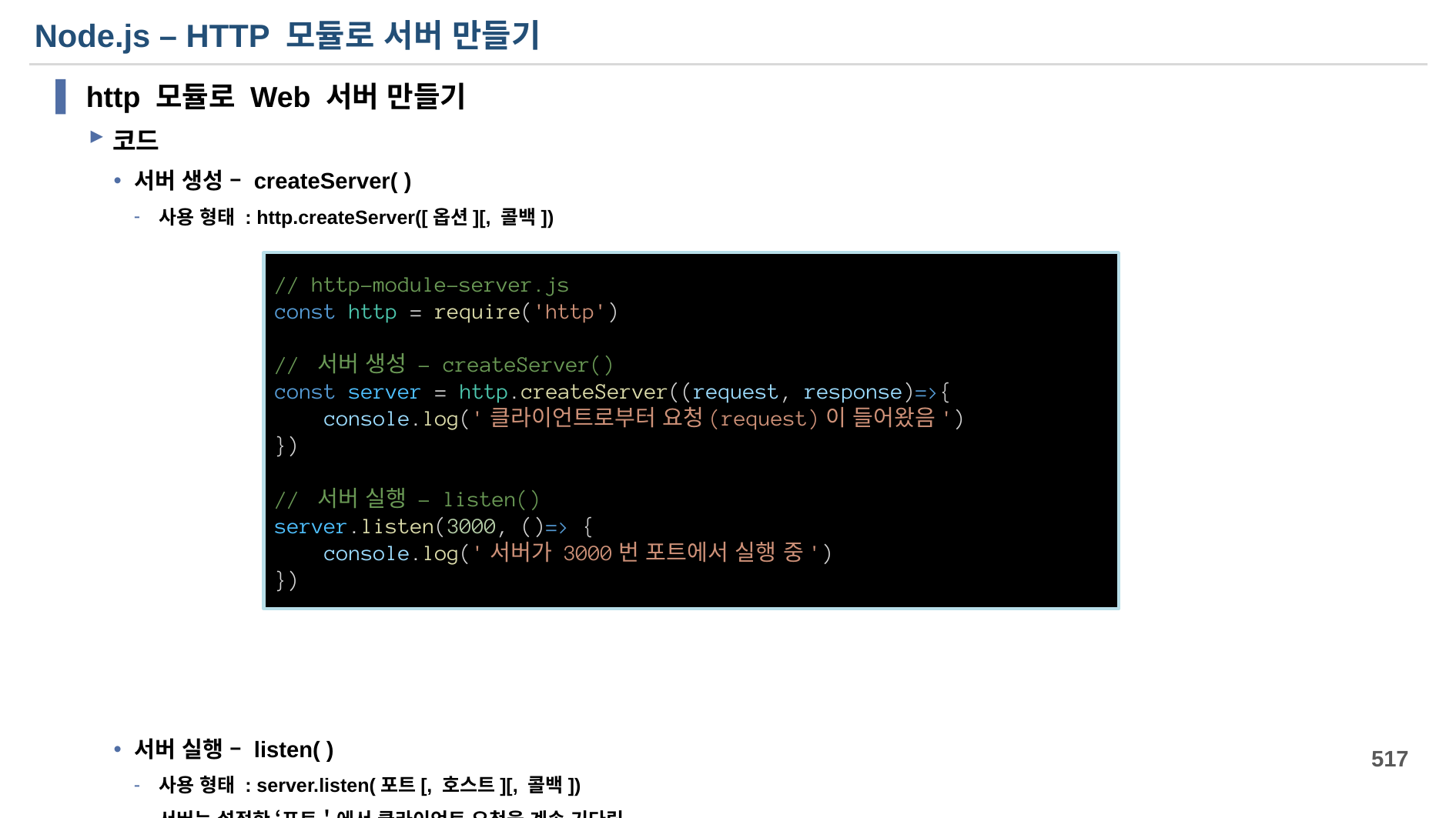

# Node.js – HTTP 모듈로 서버 만들기
http 모듈로 Web 서버 만들기
코드
서버 생성 – createServer( )
사용 형태 : http.createServer([옵션][, 콜백])

서버 실행 – listen( )
사용 형태 : server.listen(포트[, 호스트][, 콜백])
서버는 설정한 ‘포트＇에서 클라이언트 요청을 계속 기다림.

// http-module-server.js
const http = require('http')
// 서버 생성 - createServer()
const server = http.createServer((request, response)=>{
    console.log('클라이언트로부터 요청(request)이 들어왔음')
})
// 서버 실행 - listen()
server.listen(3000, ()=> {
    console.log('서버가 3000번 포트에서 실행 중')
})
517